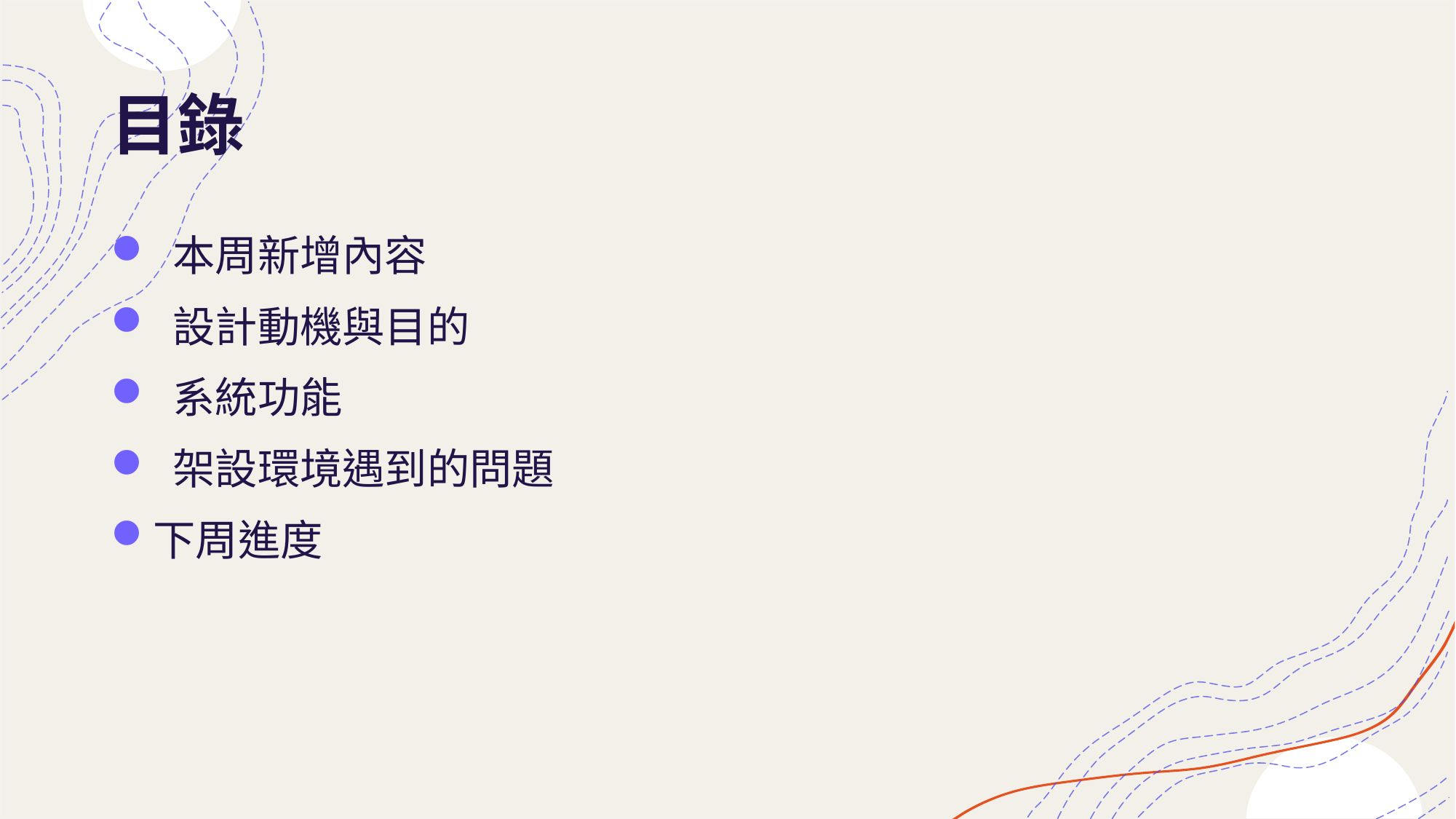

# 目錄
 本周新增內容
 設計動機與目的
 系統功能
 架設環境遇到的問題
下周進度